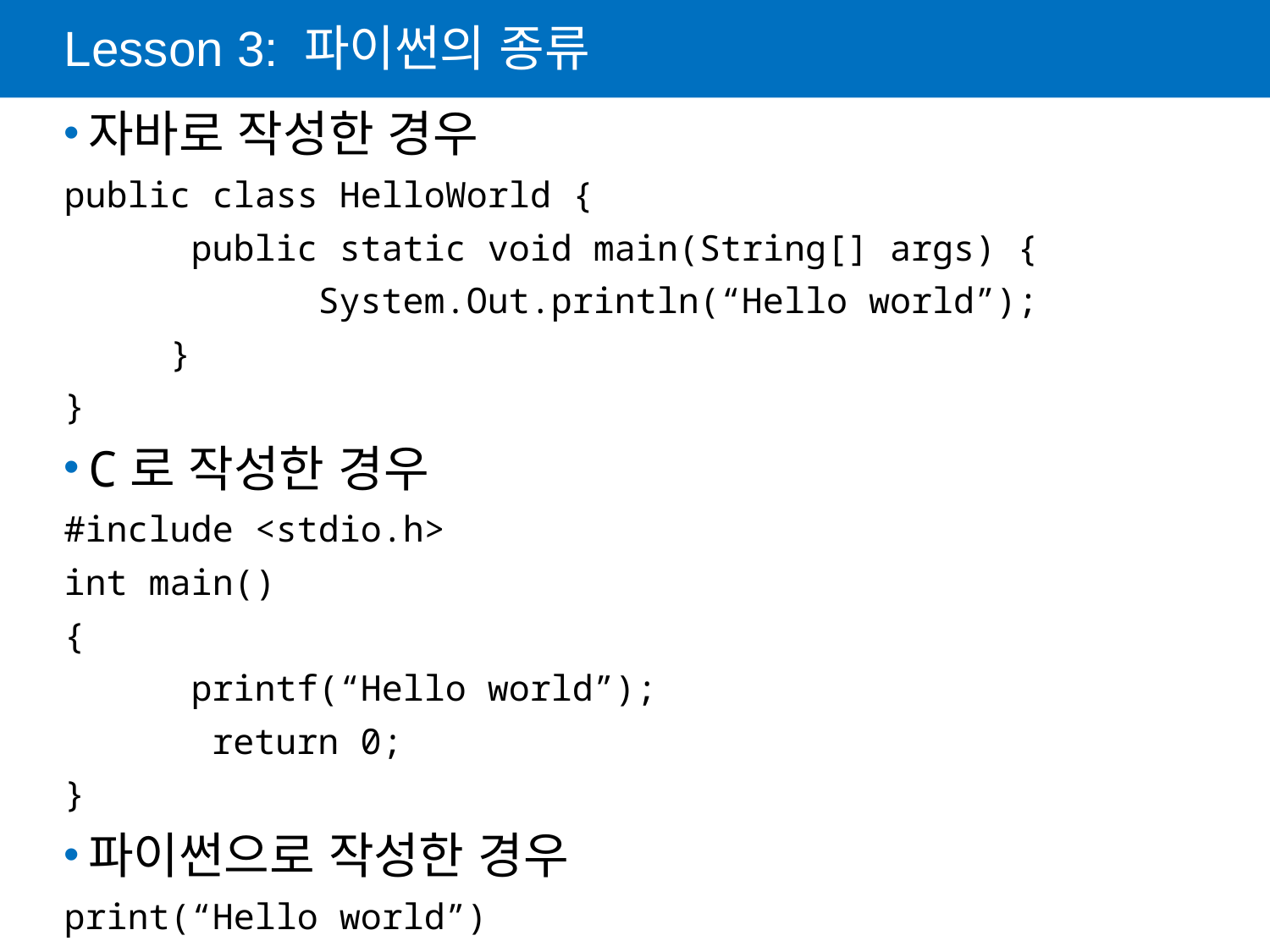

# Lesson 3: 파이썬의 종류
자바로 작성한 경우
public class HelloWorld {
	public static void main(String[] args) {
		System.Out.println(“Hello world”);
     }
}
C로 작성한 경우
#include <stdio.h>
int main()
{
	printf(“Hello world”);
       return 0;
}
파이썬으로 작성한 경우
print(“Hello world”)